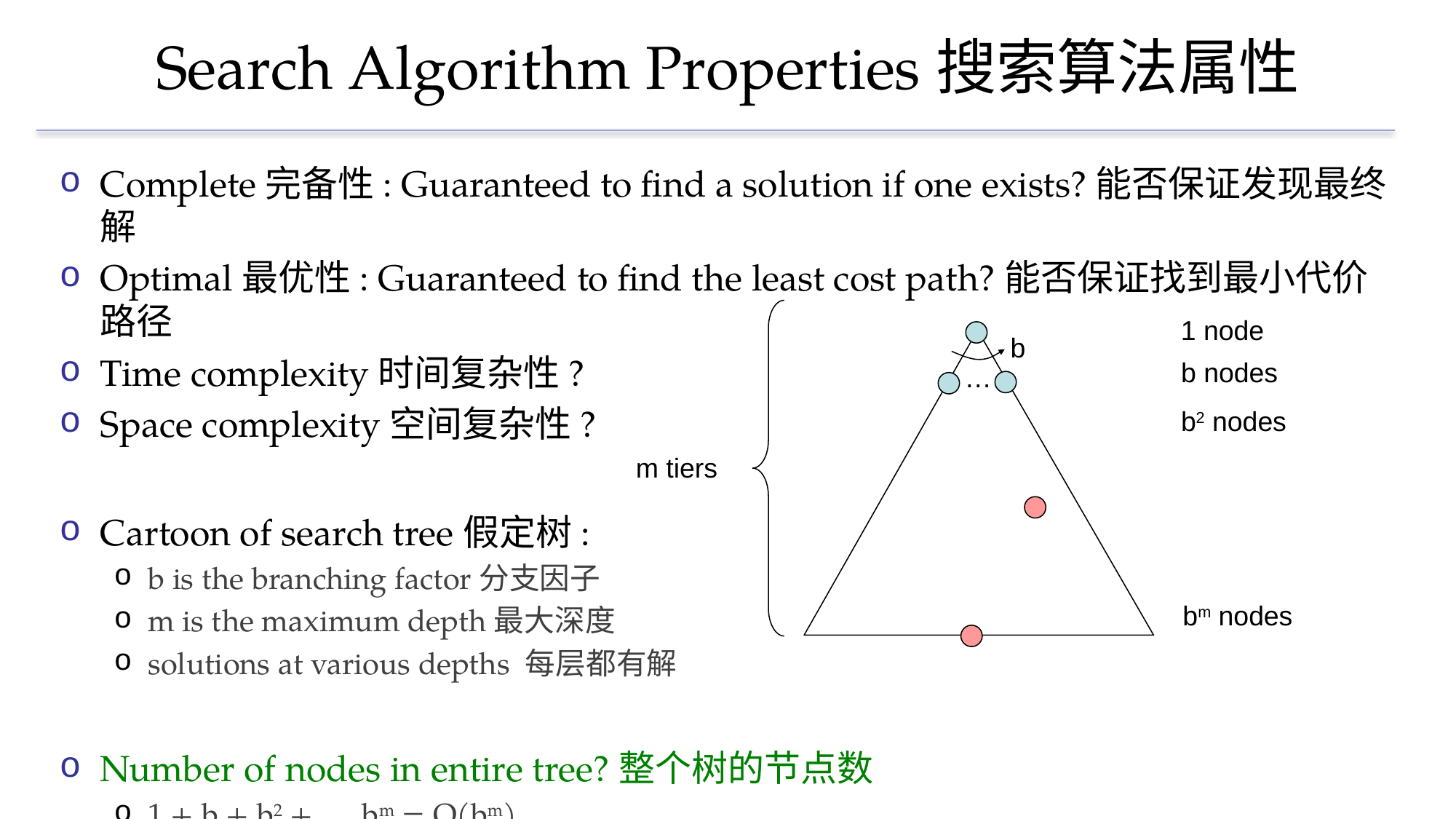

# Search Algorithm Properties搜索算法属性
Complete完备性: Guaranteed to find a solution if one exists?能否保证发现最终解
Optimal最优性: Guaranteed to find the least cost path?能否保证找到最小代价路径
Time complexity时间复杂性?
Space complexity空间复杂性?

Cartoon of search tree假定树:
b is the branching factor分支因子
m is the maximum depth最大深度
solutions at various depths 每层都有解

Number of nodes in entire tree?整个树的节点数
1 + b + b2 + …. bm = O(bm)

1 node

b

b nodes
…

b2 nodes
m tiers

bm nodes